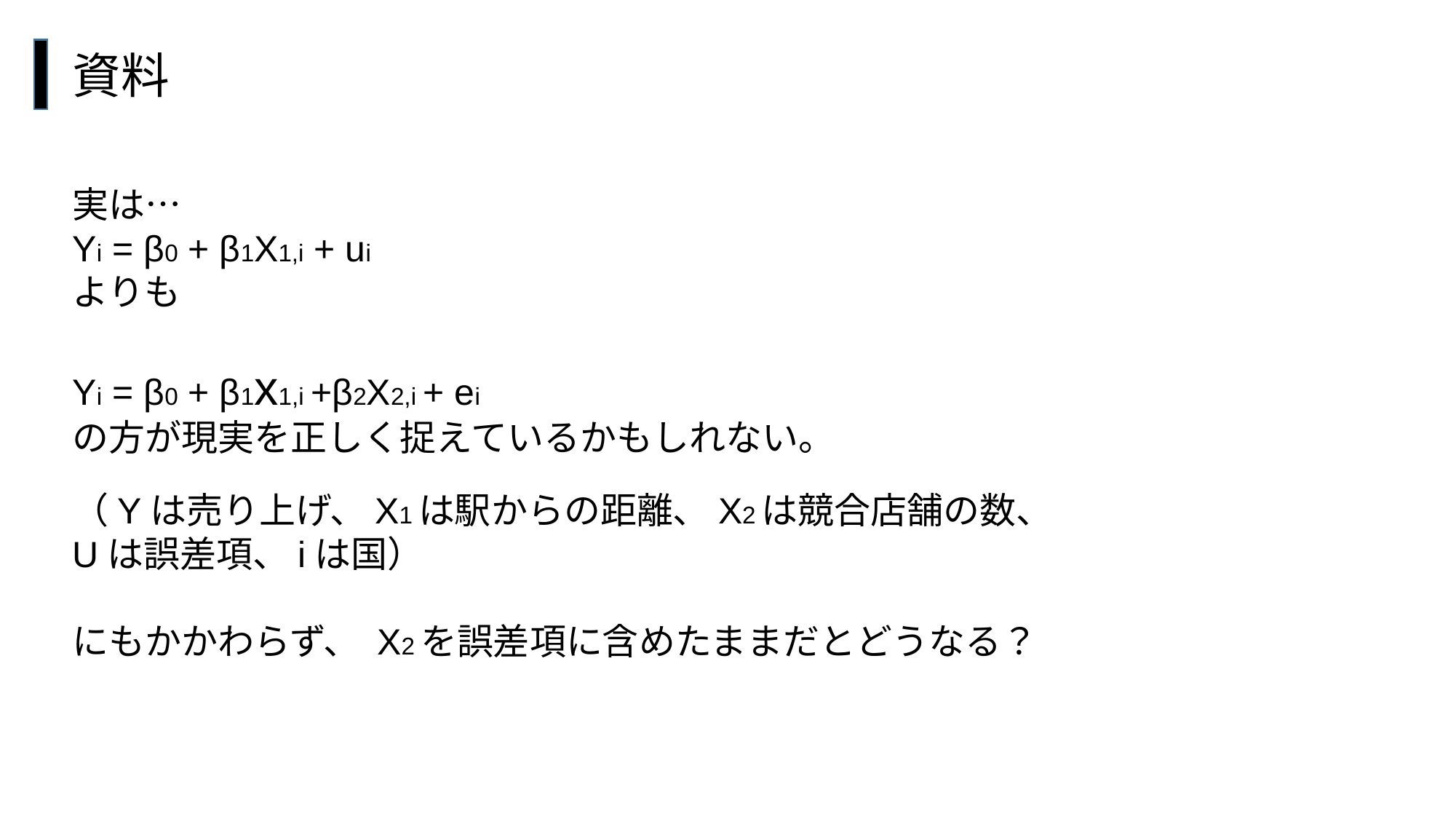

資料

実は…
Yi = β0 + β1X1,i + ui
よりも

Yi = β0 + β1x1,i +β2X2,i + ei
の方が現実を正しく捉えているかもしれない。

（Yは売り上げ、X1は駅からの距離、X2は競合店舗の数、
Uは誤差項、iは国）

にもかかわらず、 X2を誤差項に含めたままだとどうなる？

#
セレクション・バイアス